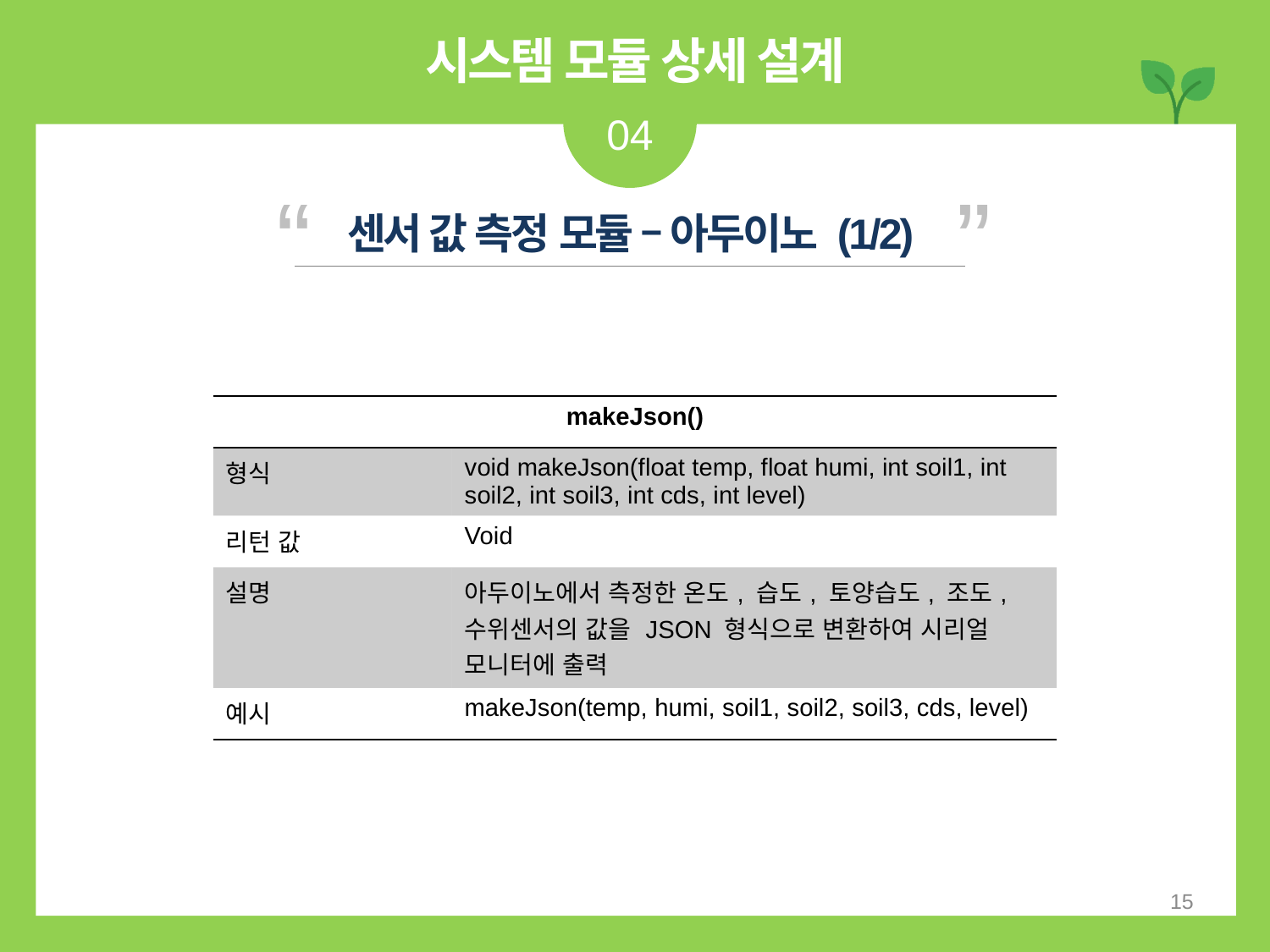

시스템 모듈 상세 설계

04

“                      ”
센서 값 측정 모듈 – 아두이노 (1/2)
| makeJson() |  |
| --- | --- |
| 형식 | void makeJson(float temp, float humi, int soil1, int soil2, int soil3, int cds, int level) |
| 리턴 값 | Void |
| 설명 | 아두이노에서 측정한 온도, 습도, 토양습도, 조도, 수위센서의 값을 JSON 형식으로 변환하여 시리얼 모니터에 출력 |
| 예시 | makeJson(temp, humi, soil1, soil2, soil3, cds, level) |
15